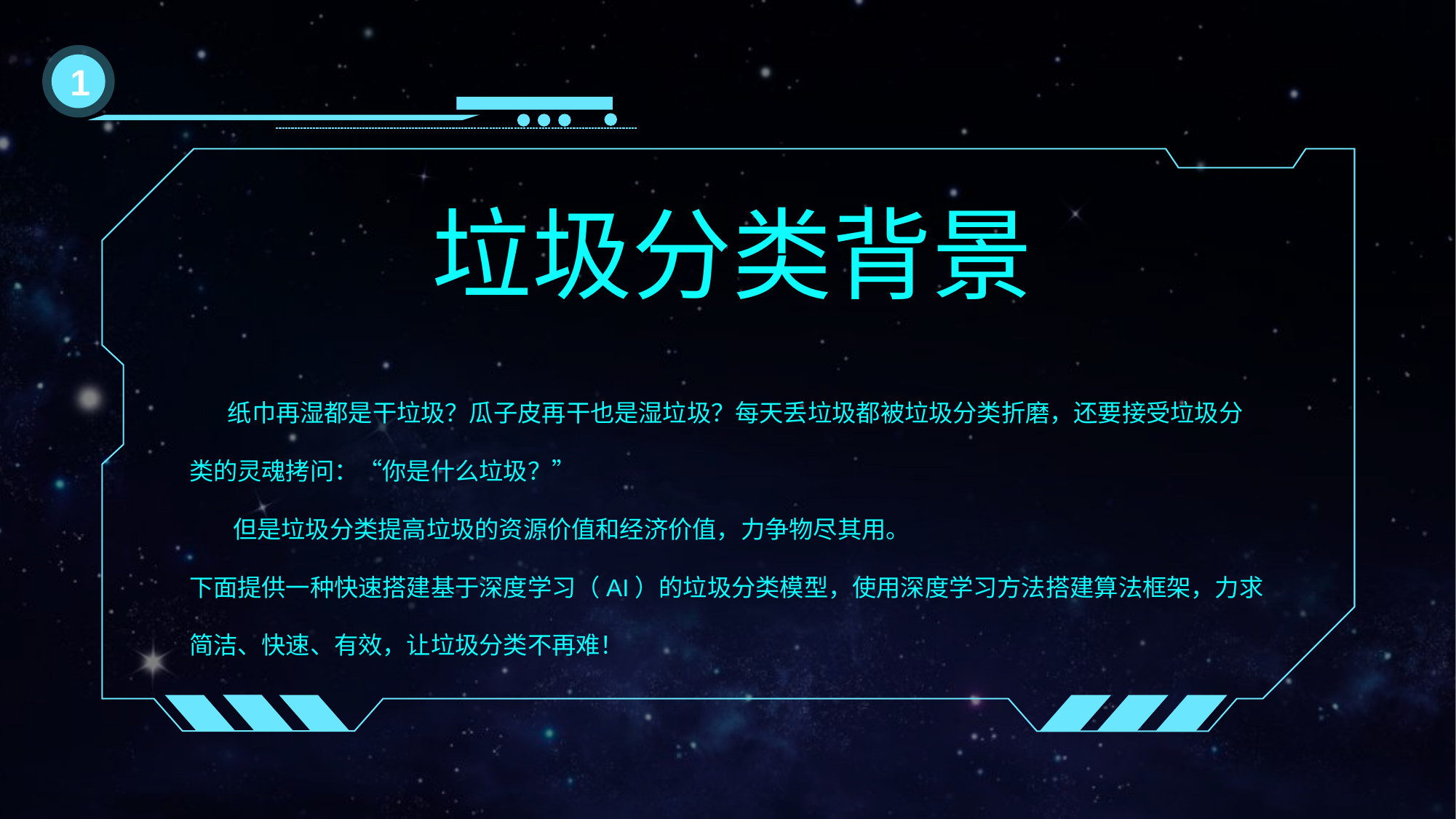

1

垃圾分类背景
      纸巾再湿都是干垃圾？瓜子皮再干也是湿垃圾？每天丢垃圾都被垃圾分类折磨，还要接受垃圾分类的灵魂拷问：“你是什么垃圾？”
       但是垃圾分类提高垃圾的资源价值和经济价值，力争物尽其用。
下面提供一种快速搭建基于深度学习（AI）的垃圾分类模型，使用深度学习方法搭建算法框架，力求简洁、快速、有效，让垃圾分类不再难！